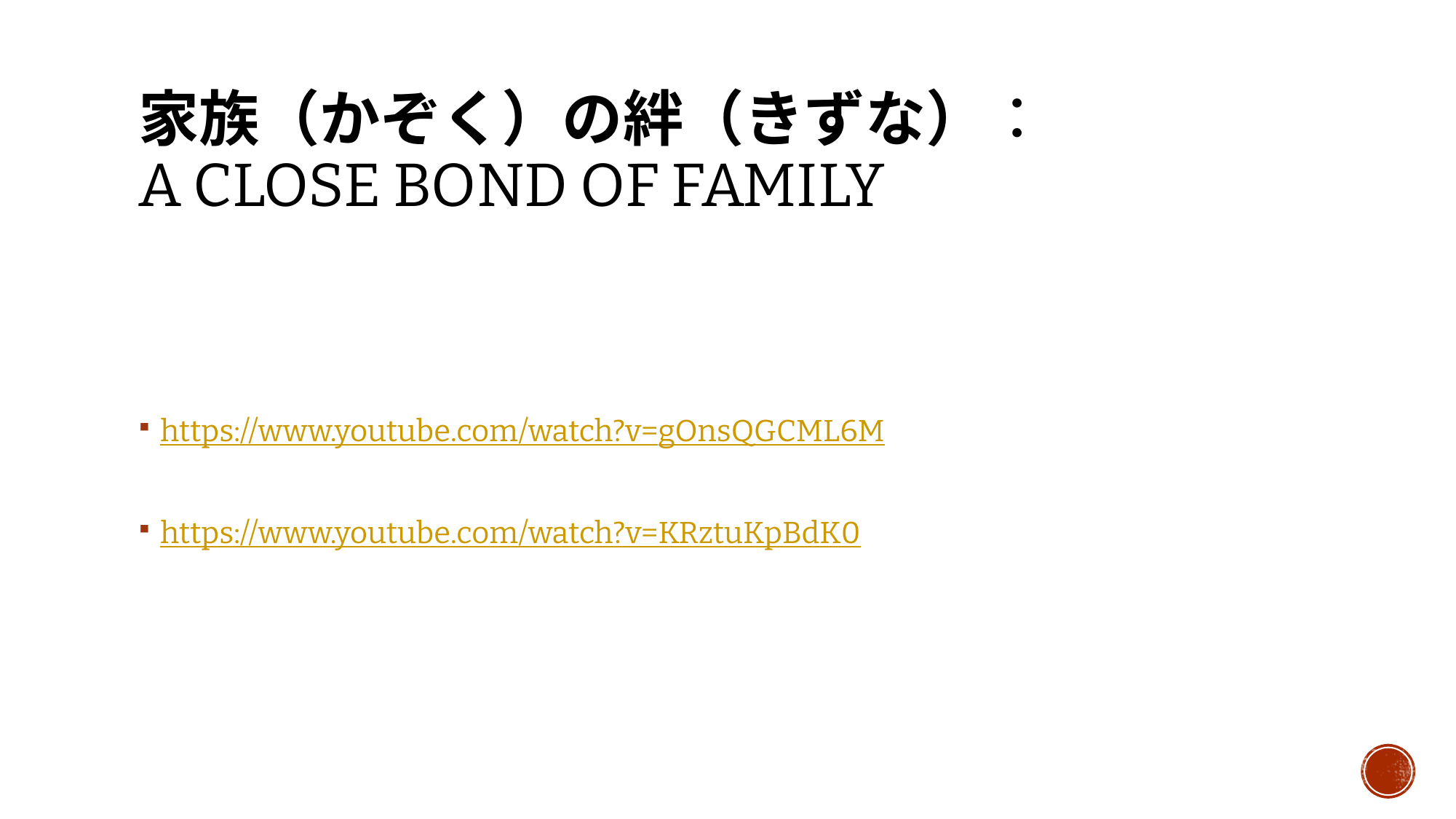

# 家族（かぞく）の絆（きずな）： a close bond of family

https://www.youtube.com/watch?v=gOnsQGCML6M

https://www.youtube.com/watch?v=KRztuKpBdK0